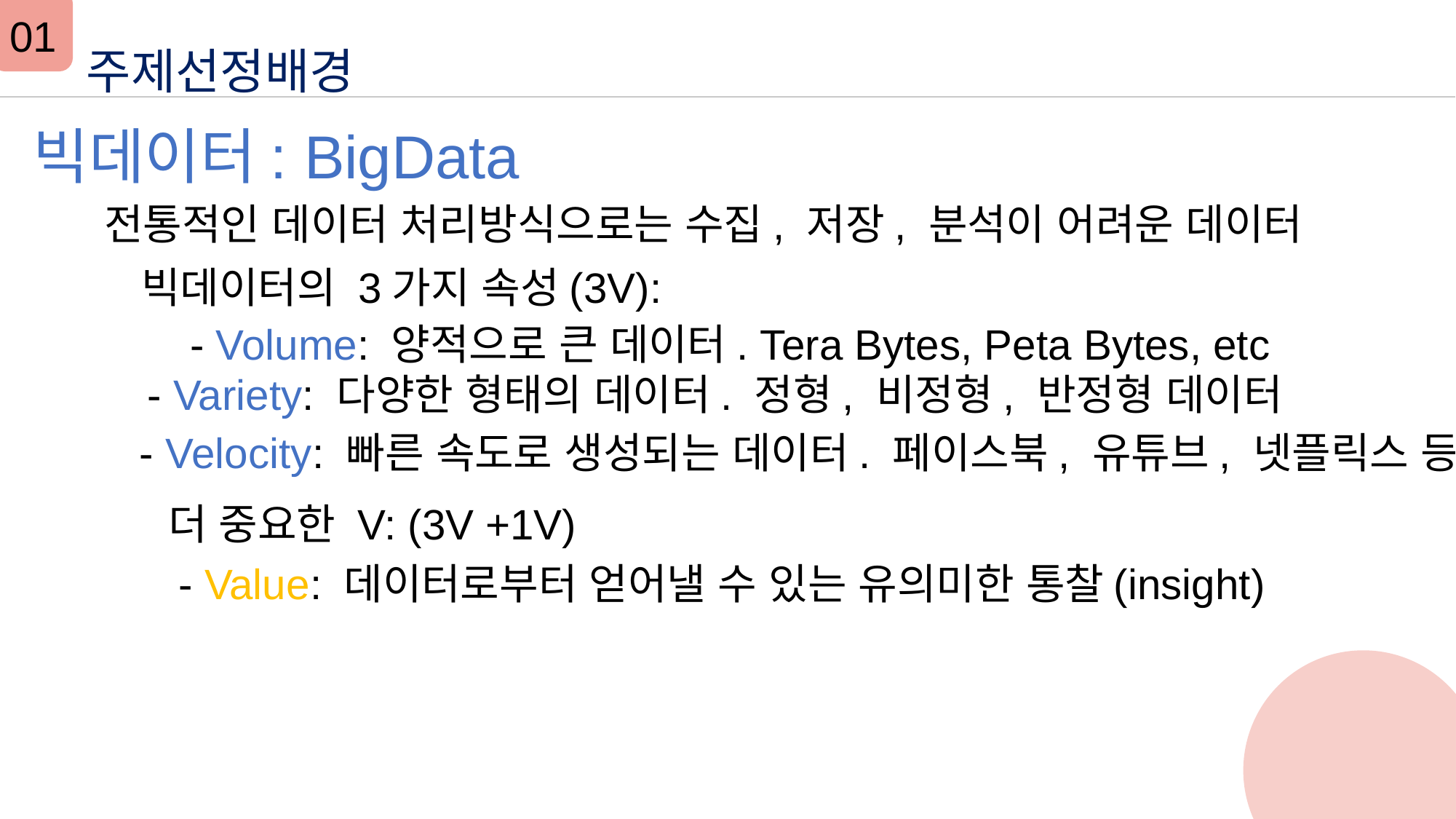

01
주제선정배경
빅데이터: BigData
전통적인 데이터 처리방식으로는 수집, 저장, 분석이 어려운 데이터
빅데이터의 3가지 속성(3V):
- Volume: 양적으로 큰 데이터. Tera Bytes, Peta Bytes, etc
- Variety: 다양한 형태의 데이터. 정형, 비정형, 반정형 데이터
- Velocity: 빠른 속도로 생성되는 데이터. 페이스북, 유튜브, 넷플릭스 등
더 중요한 V: (3V +1V)
- Value: 데이터로부터 얻어낼 수 있는 유의미한 통찰(insight)